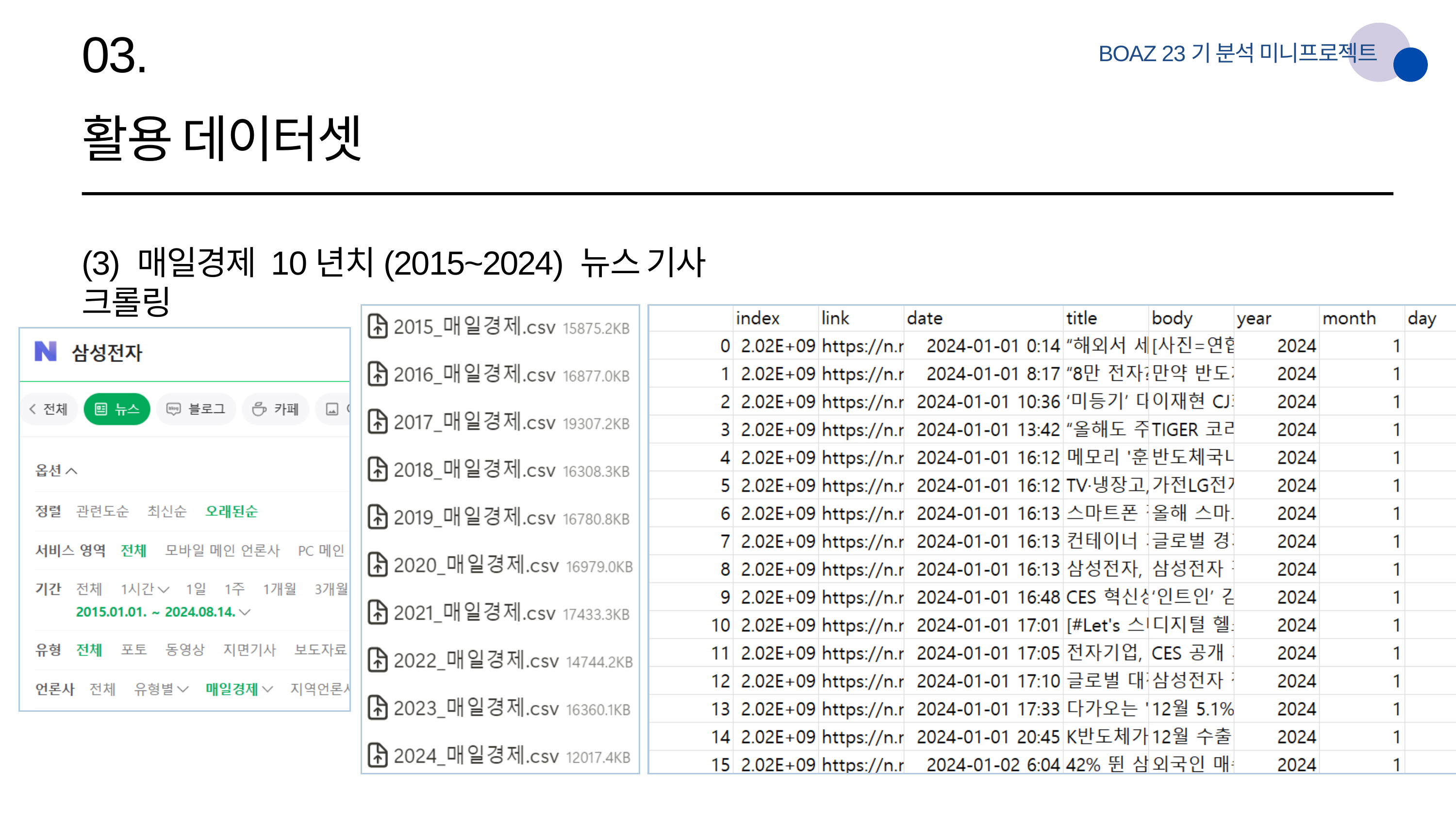

03.

BOAZ 23기 분석 미니프로젝트

활용 데이터셋

(3) 매일경제 10년치(2015~2024) 뉴스 기사 크롤링